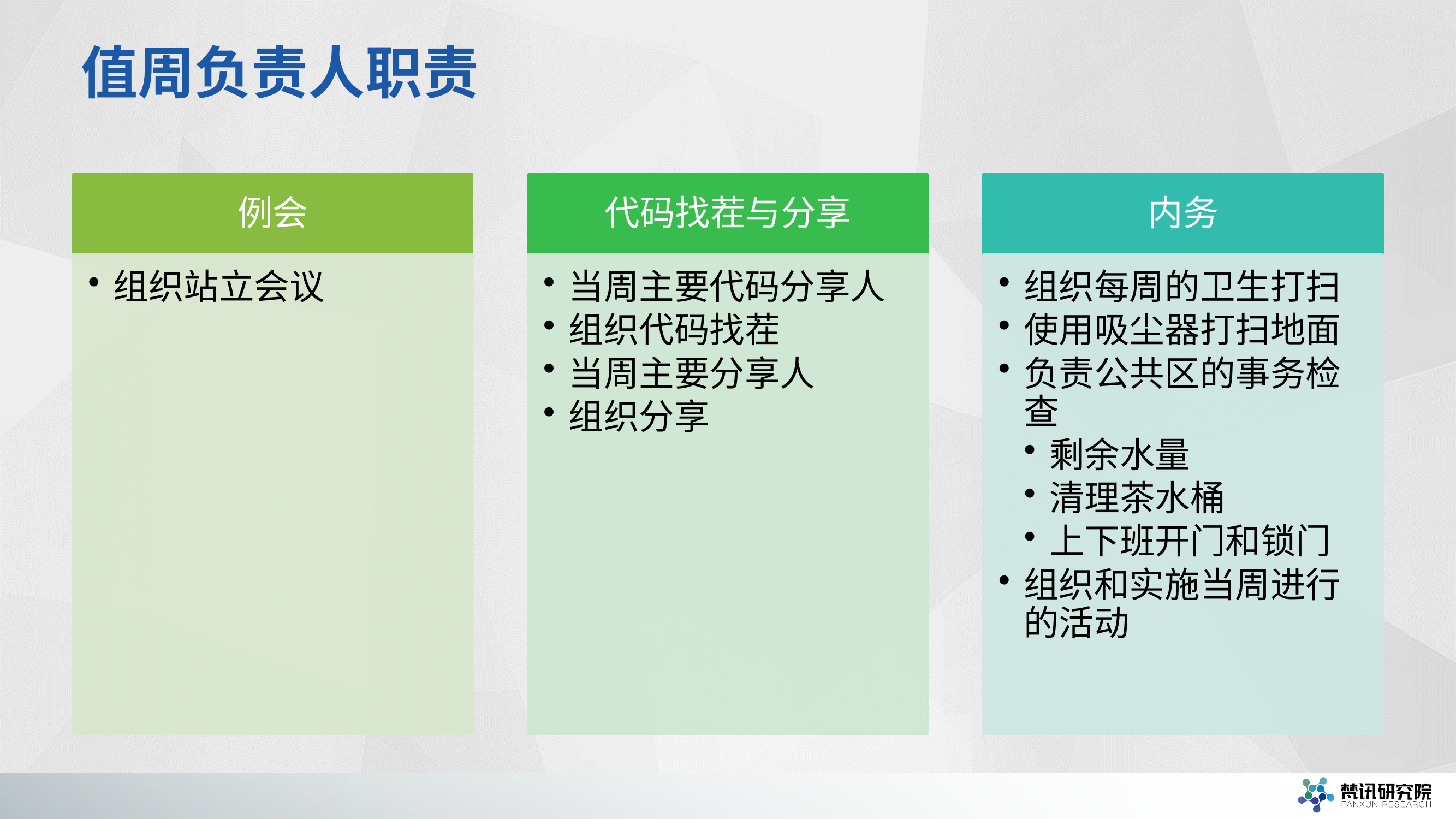

# 值周负责人职责
例会
组织站立会议
代码找茬与分享
当周主要代码分享人
组织代码找茬
当周主要分享人
组织分享
内务
组织每周的卫生打扫
使用吸尘器打扫地面
负责公共区的事务检查
剩余水量
清理茶水桶
上下班开门和锁门
组织和实施当周进行的活动